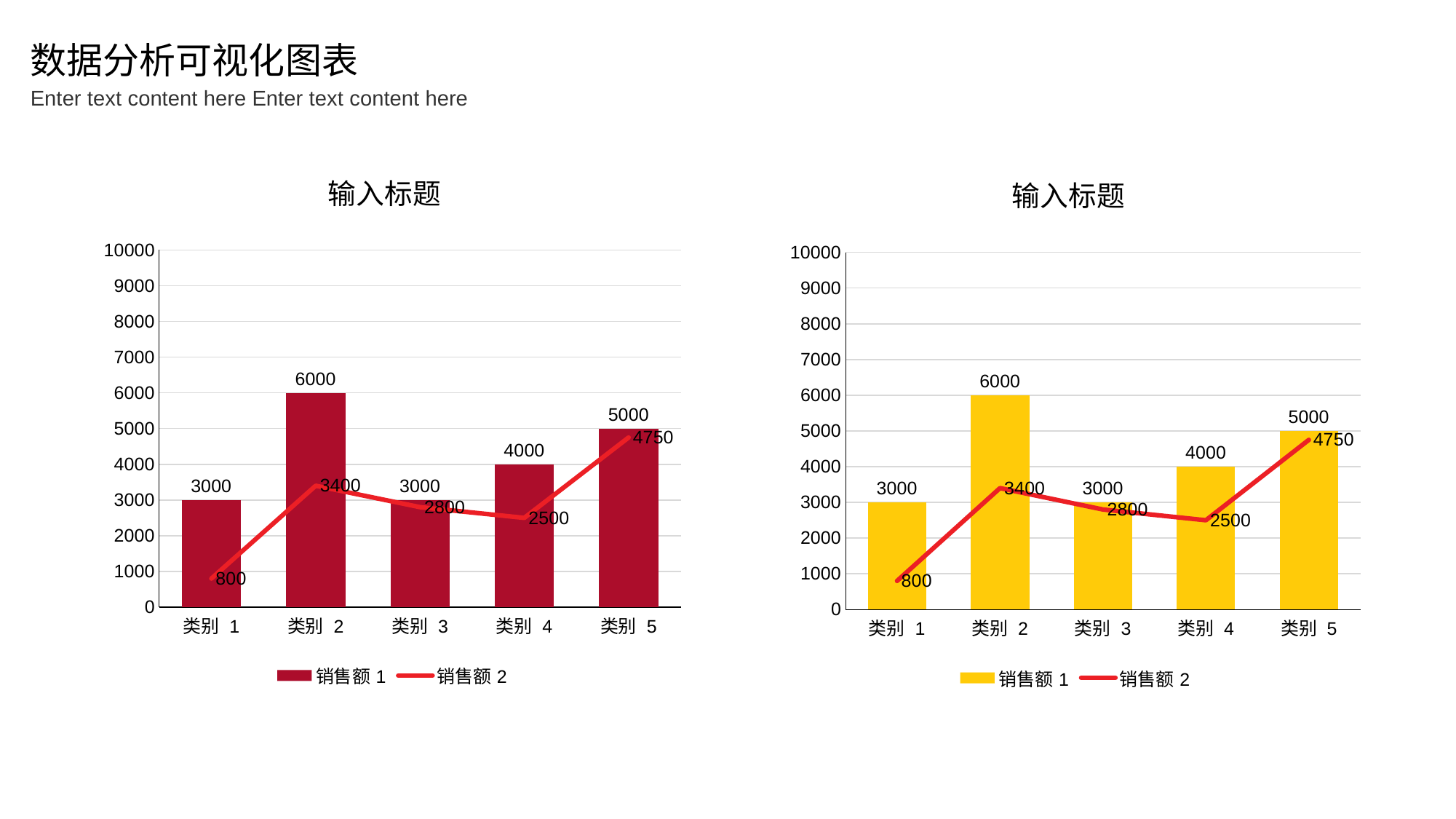

数据分析可视化图表
Enter text content here Enter text content here

### Chart: 输入标题

| Category | 销售额1 | 销售额2 |
|---|---|---|
| 类别 1 | 3000.0 | 800.0 |
| 类别 2 | 6000.0 | 3400.0 |
| 类别 3 | 3000.0 | 2800.0 |
| 类别 4 | 4000.0 | 2500.0 |
| 类别 5 | 5000.0 | 4750.0 |

### Chart: 输入标题

| Category | 销售额1 | 销售额2 |
|---|---|---|
| 类别 1 | 3000.0 | 800.0 |
| 类别 2 | 6000.0 | 3400.0 |
| 类别 3 | 3000.0 | 2800.0 |
| 类别 4 | 4000.0 | 2500.0 |
| 类别 5 | 5000.0 | 4750.0 |